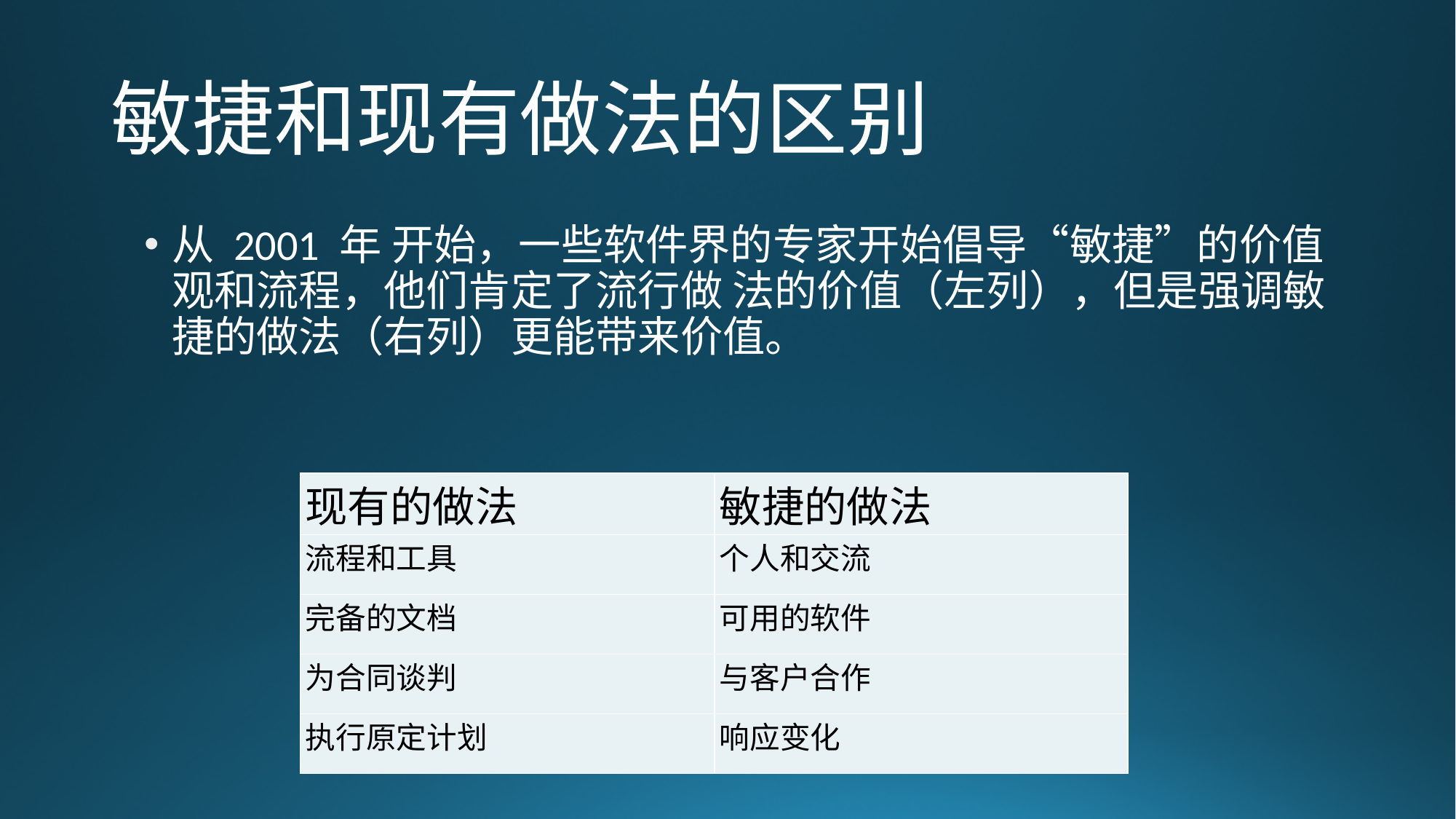

# 敏捷和现有做法的区别
从 2001 年 开始，一些软件界的专家开始倡导“敏捷”的价值观和流程，他们肯定了流行做 法的价值（左列），但是强调敏捷的做法（右列）更能带来价值。

| 现有的做法 | 敏捷的做法 |
| --- | --- |
| 流程和工具 | 个人和交流 |
| 完备的文档 | 可用的软件 |
| 为合同谈判 | 与客户合作 |
| 执行原定计划 | 响应变化 |